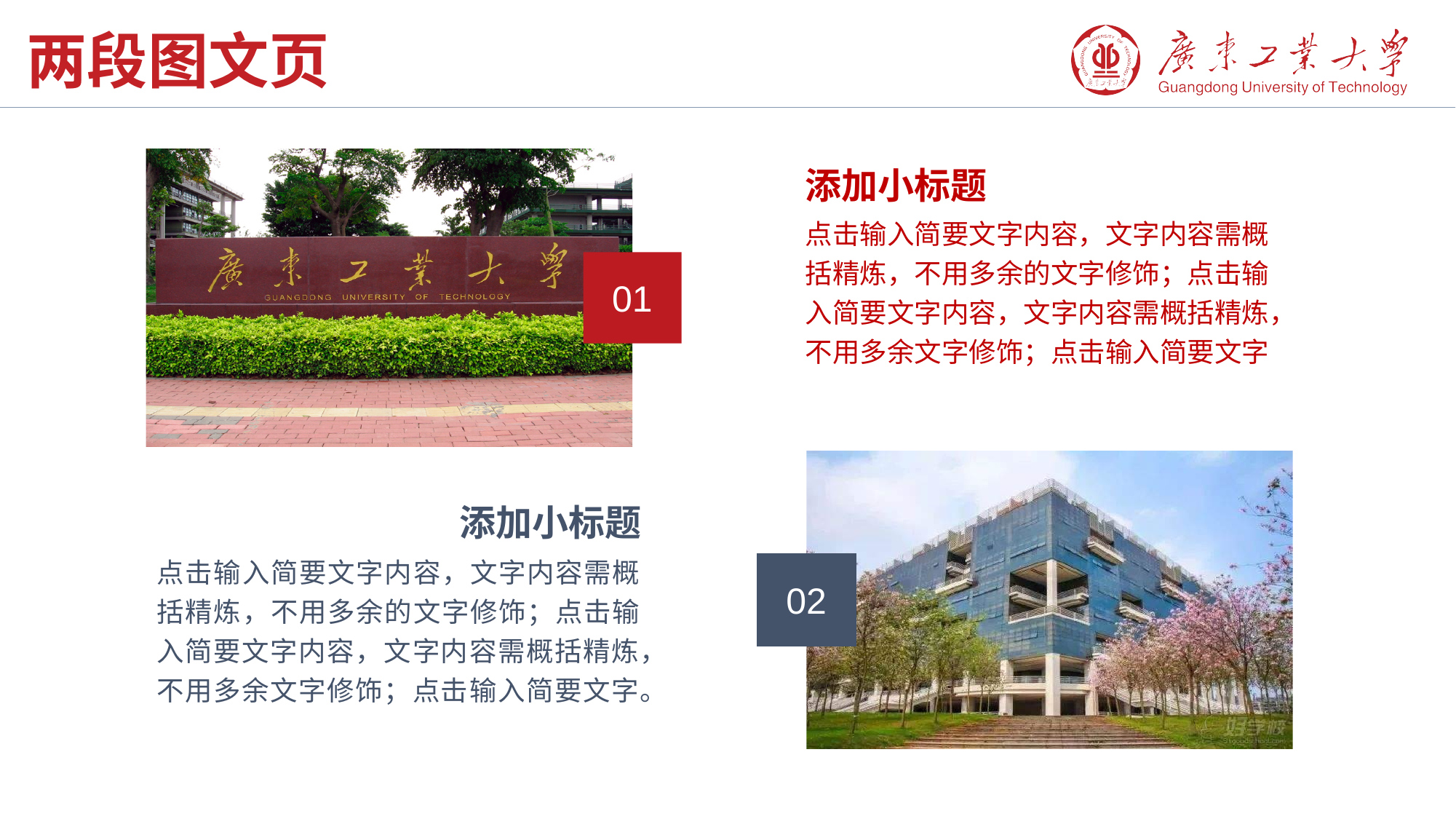

两段图文页
添加小标题
点击输入简要文字内容，文字内容需概括精炼，不用多余的文字修饰；点击输入简要文字内容，文字内容需概括精炼，不用多余文字修饰；点击输入简要文字

01

添加小标题
点击输入简要文字内容，文字内容需概括精炼，不用多余的文字修饰；点击输入简要文字内容，文字内容需概括精炼，不用多余文字修饰；点击输入简要文字。

02